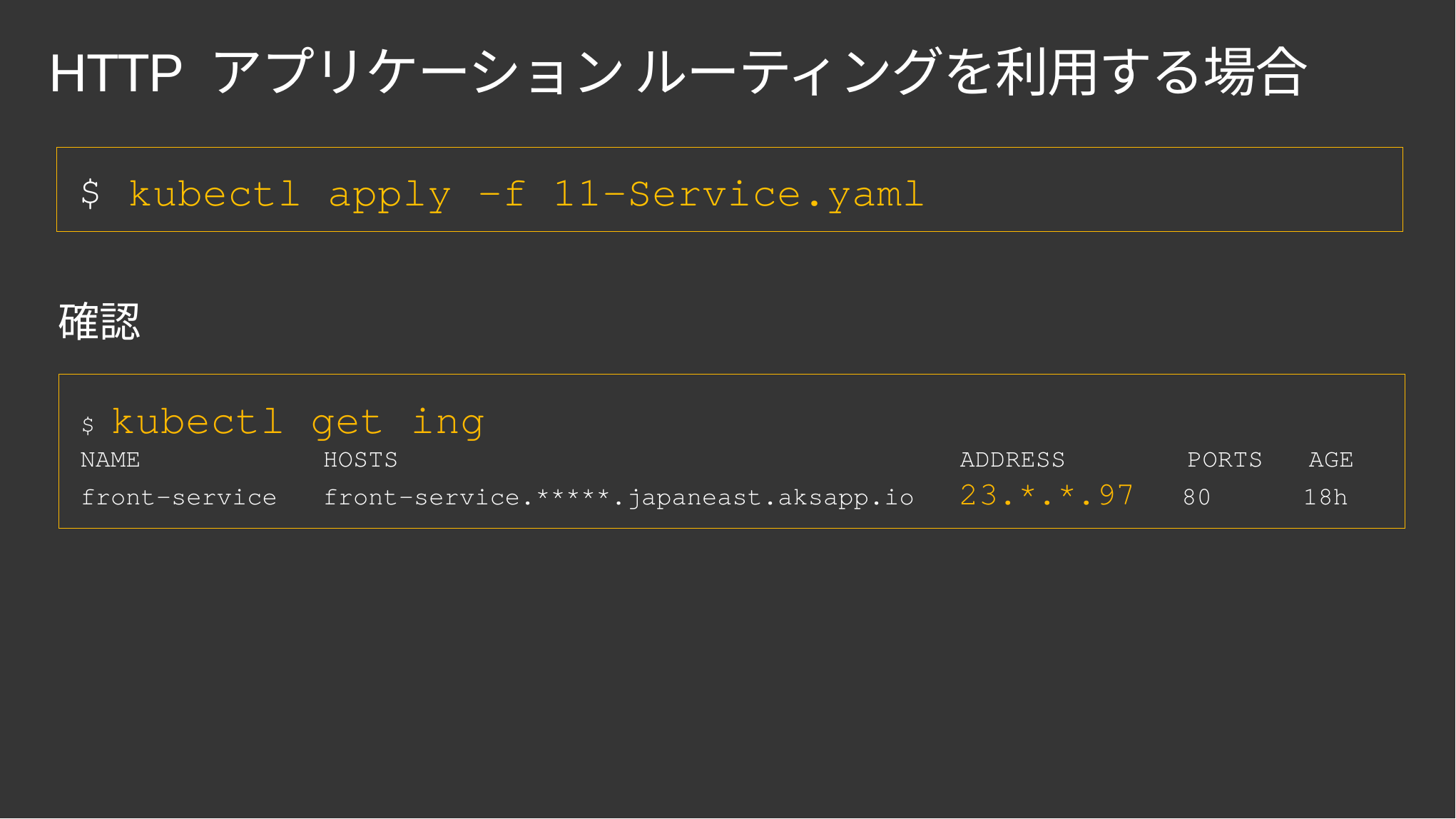

# HTTP アプリケーション ルーティングを利用する場合
$ kubectl apply -f 11-Service.yaml
確認
$ kubectl get ing
NAME            HOSTS                                     ADDRESS        PORTS   AGE
front-service   front-service.*****.japaneast.aksapp.io   23.*.*.97   80      18h